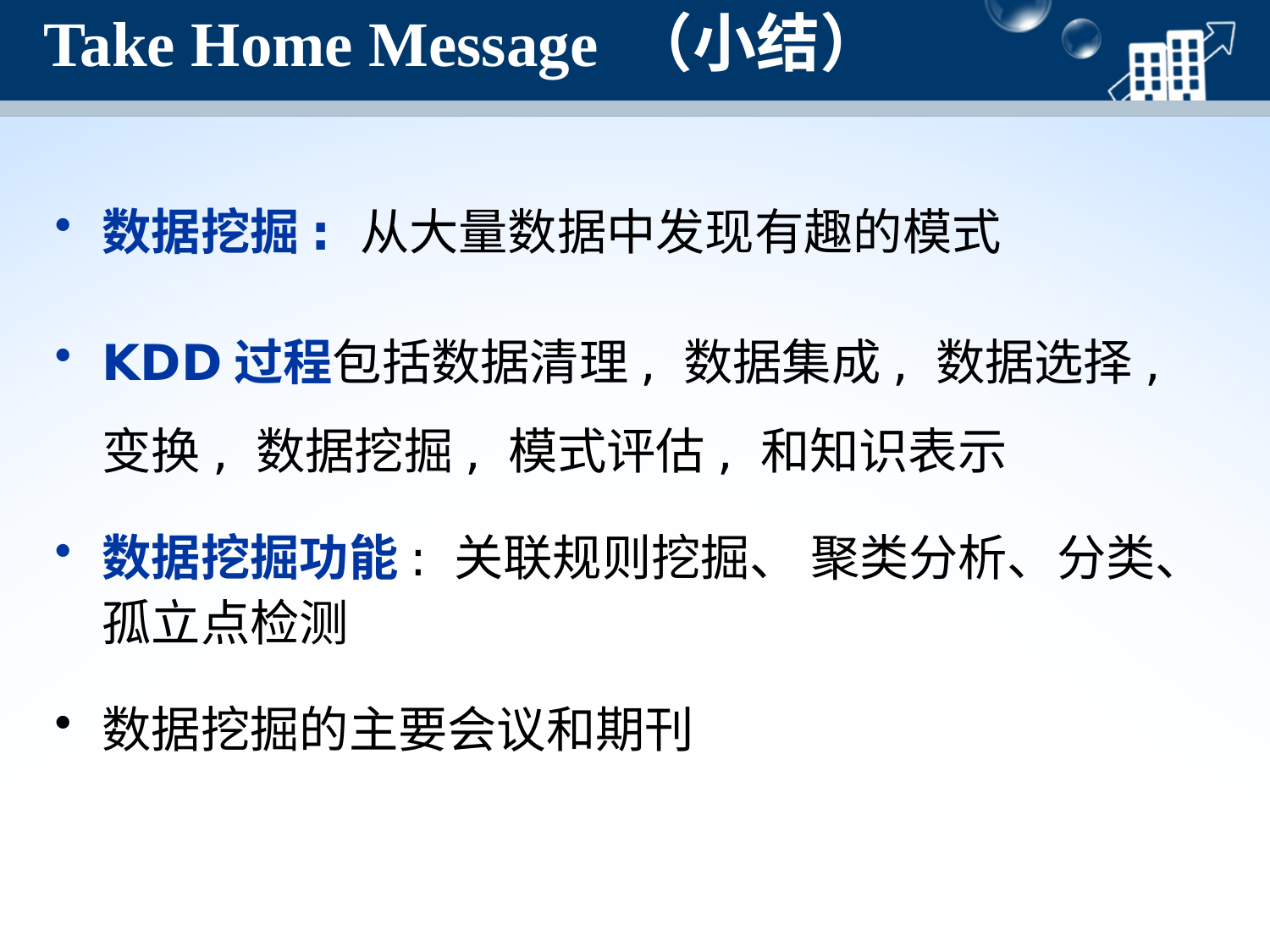

# Take Home Message （小结）
数据挖掘: 从大量数据中发现有趣的模式
KDD过程包括数据清理, 数据集成, 数据选择, 变换, 数据挖掘, 模式评估, 和知识表示
数据挖掘功能: 关联规则挖掘、 聚类分析、分类、孤立点检测
数据挖掘的主要会议和期刊